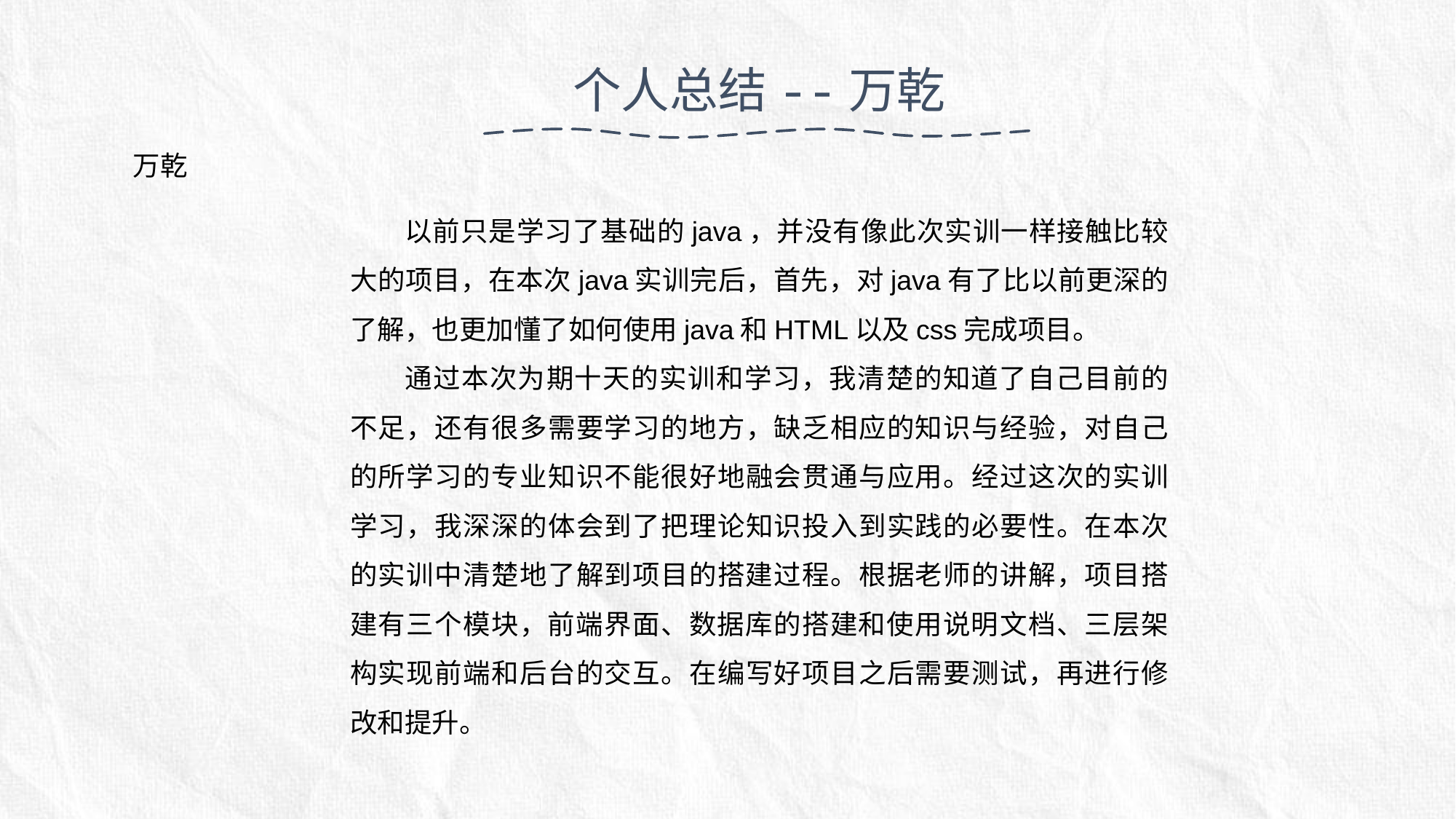

个人总结--万乾

万乾
以前只是学习了基础的java，并没有像此次实训一样接触比较大的项目，在本次java实训完后，首先，对java有了比以前更深的了解，也更加懂了如何使用java和HTML以及css完成项目。
通过本次为期十天的实训和学习，我清楚的知道了自己目前的不足，还有很多需要学习的地方，缺乏相应的知识与经验，对自己的所学习的专业知识不能很好地融会贯通与应用。经过这次的实训学习，我深深的体会到了把理论知识投入到实践的必要性。在本次的实训中清楚地了解到项目的搭建过程。根据老师的讲解，项目搭建有三个模块，前端界面、数据库的搭建和使用说明文档、三层架构实现前端和后台的交互。在编写好项目之后需要测试，再进行修改和提升。